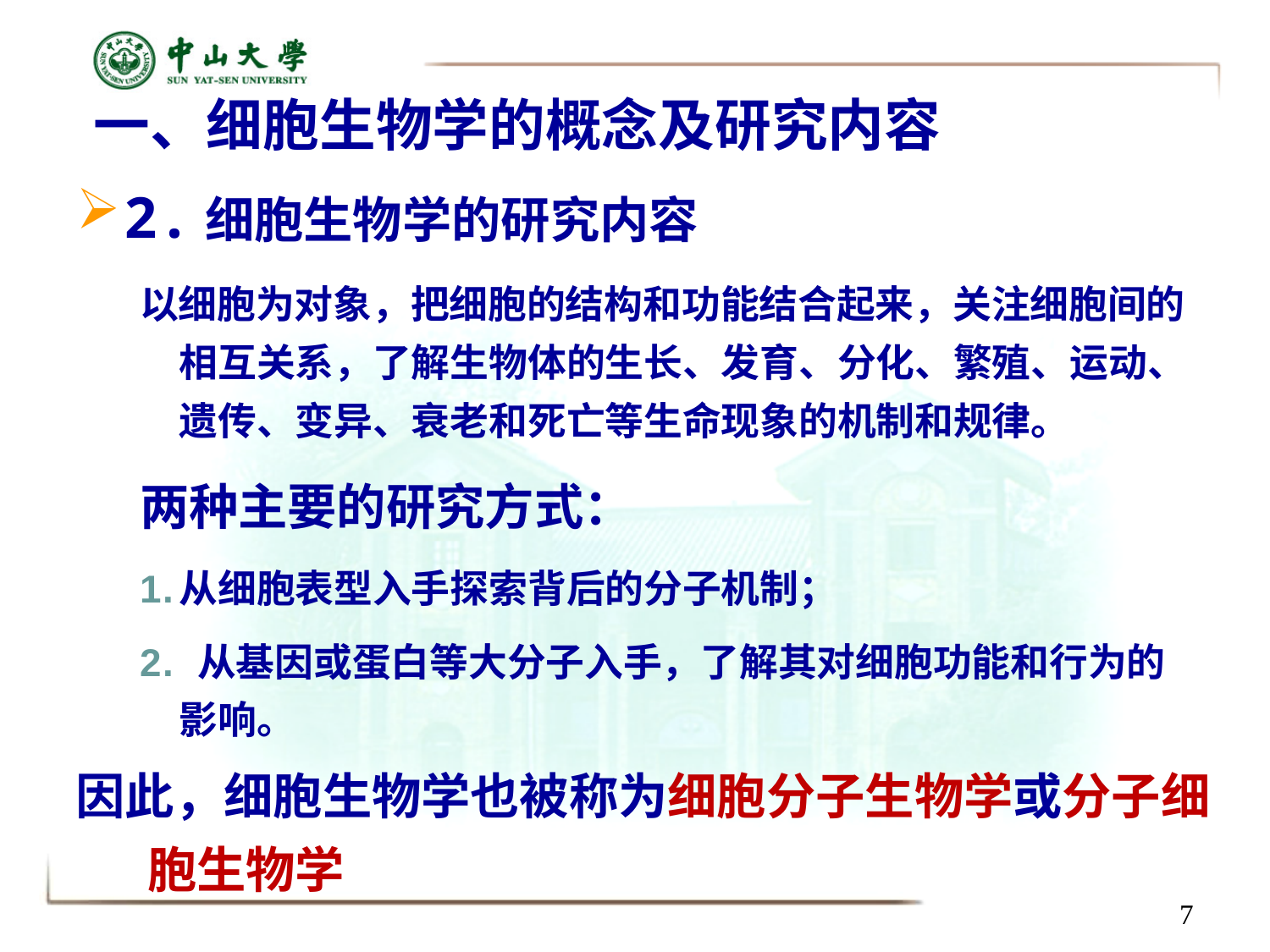

# 一、细胞生物学的概念及研究内容
2.细胞生物学的研究内容
以细胞为对象，把细胞的结构和功能结合起来，关注细胞间的相互关系，了解生物体的生长、发育、分化、繁殖、运动、遗传、变异、衰老和死亡等生命现象的机制和规律。
两种主要的研究方式：
从细胞表型入手探索背后的分子机制；
 从基因或蛋白等大分子入手，了解其对细胞功能和行为的影响。
因此，细胞生物学也被称为细胞分子生物学或分子细胞生物学
7